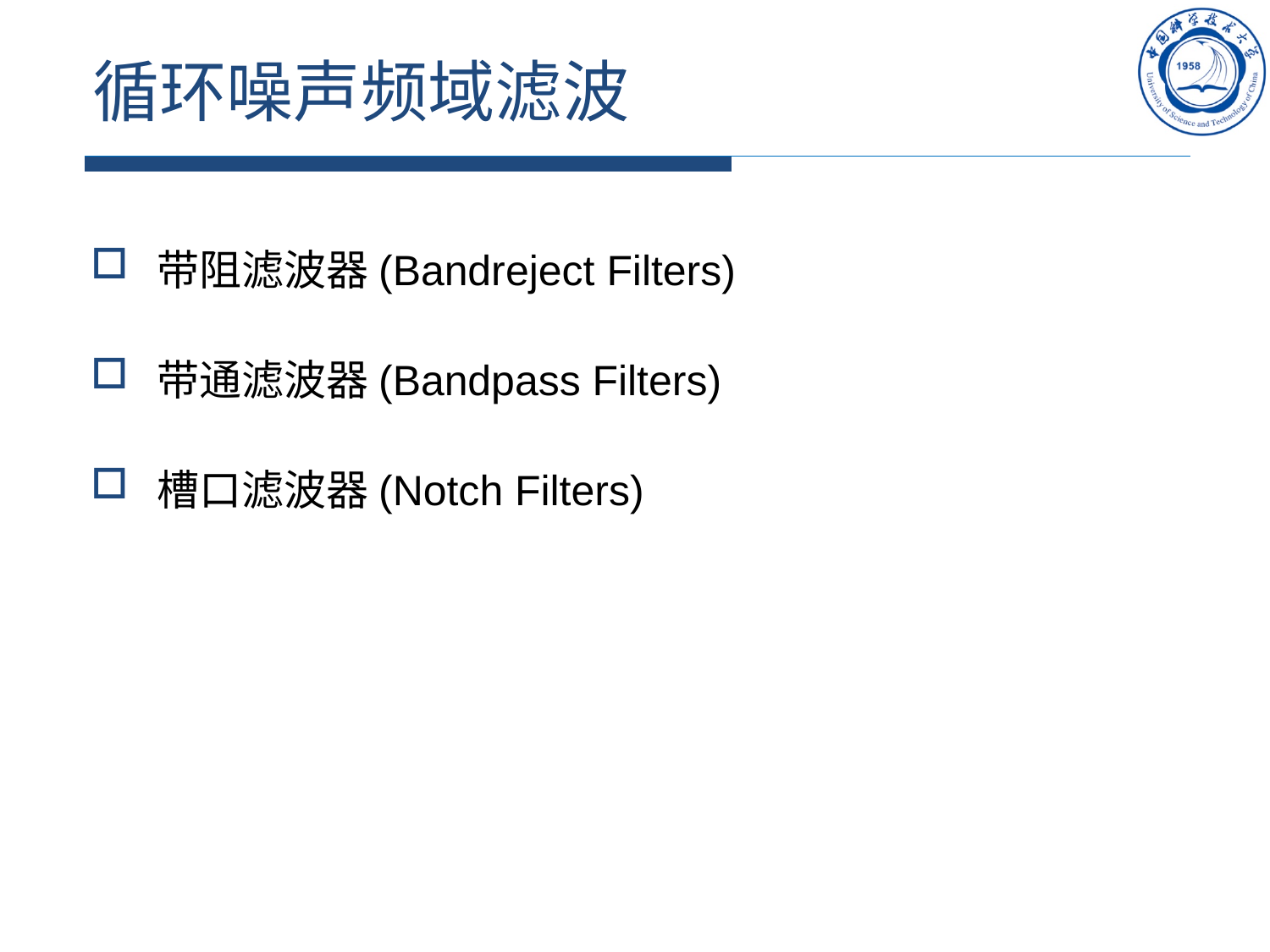

# 循环噪声频域滤波
带阻滤波器(Bandreject Filters)
带通滤波器(Bandpass Filters)
槽口滤波器(Notch Filters)